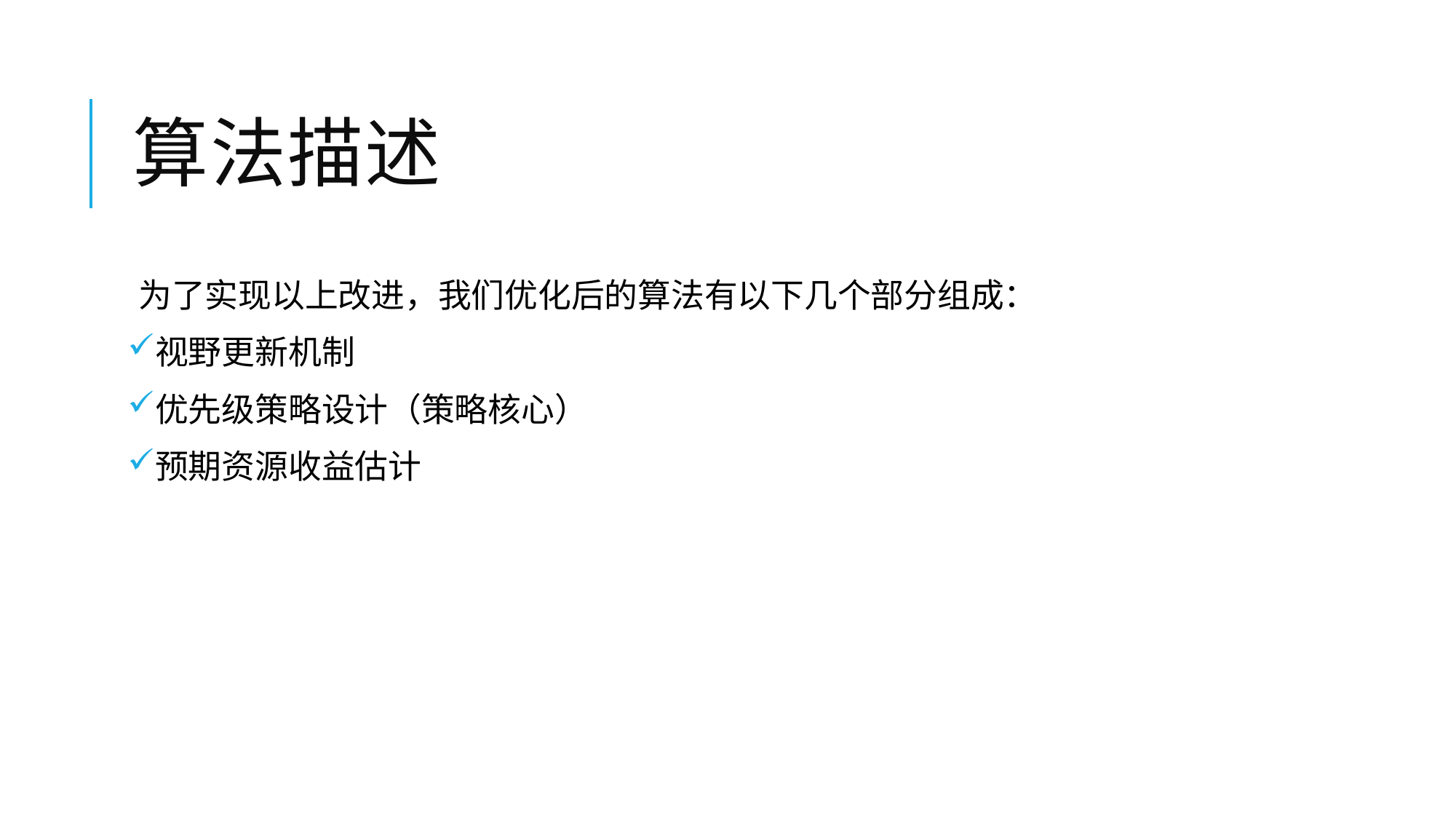

# 算法描述
为了实现以上改进，我们优化后的算法有以下几个部分组成：
视野更新机制
优先级策略设计（策略核心）
预期资源收益估计